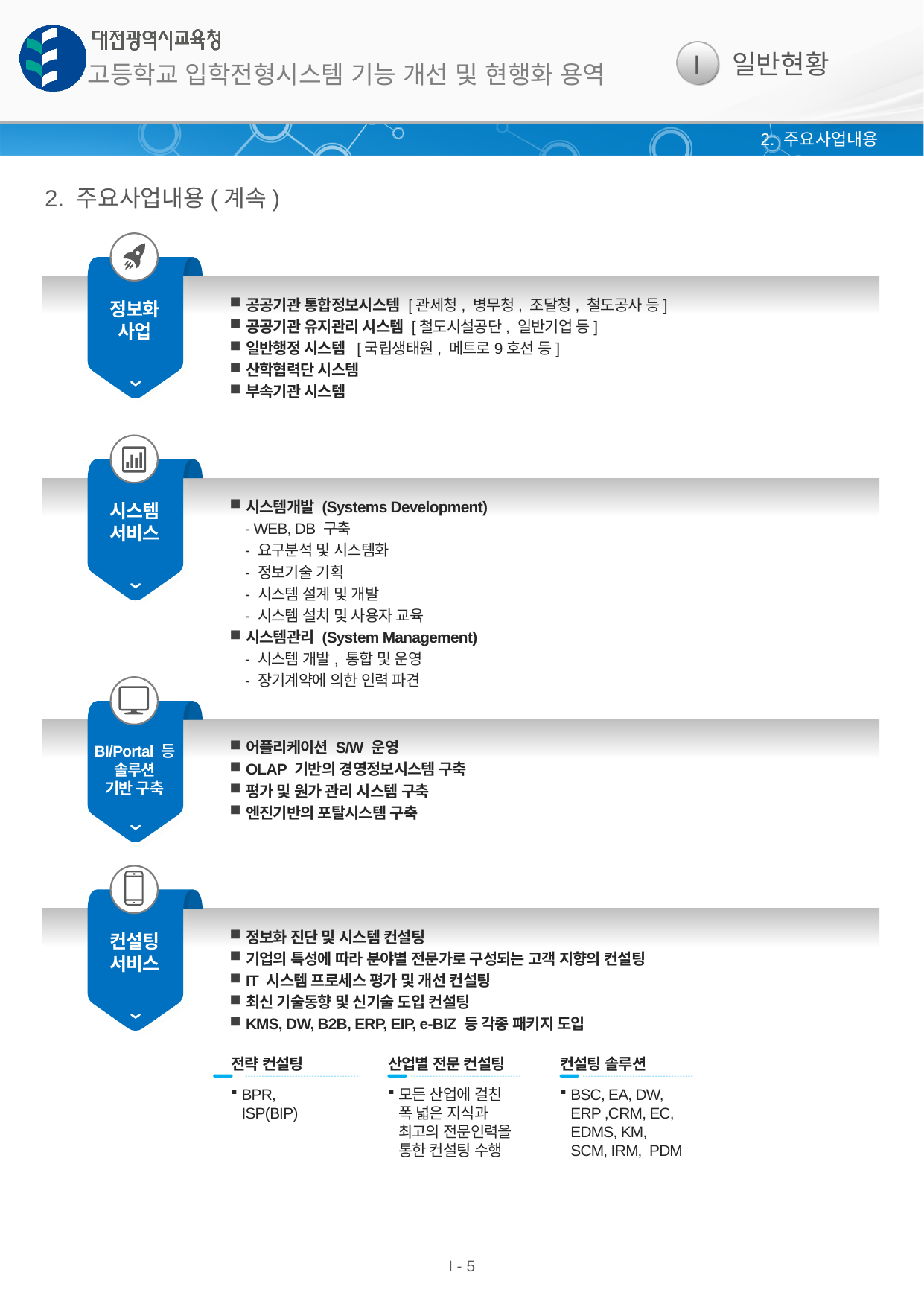

2. 주요사업내용
2. 주요사업내용(계속)

정보화
사업

시스템
서비스

BI/Portal 등 솔루션
기반 구축

컨설팅
서비스

공공기관 통합정보시스템 [관세청, 병무청, 조달청, 철도공사 등]
공공기관 유지관리 시스템 [철도시설공단, 일반기업 등]
일반행정 시스템  [국립생태원, 메트로9호선 등]
산학협력단 시스템
부속기관 시스템

시스템개발 (Systems Development)
    - WEB, DB 구축
    - 요구분석 및 시스템화
    - 정보기술 기획
    - 시스템 설계 및 개발
    - 시스템 설치 및 사용자 교육
시스템관리 (System Management)
    - 시스템 개발, 통합 및 운영
    - 장기계약에 의한 인력 파견

어플리케이션 S/W 운영
OLAP 기반의 경영정보시스템 구축
평가 및 원가 관리 시스템 구축
엔진기반의 포탈시스템 구축

정보화 진단 및 시스템 컨설팅
기업의 특성에 따라 분야별 전문가로 구성되는 고객 지향의 컨설팅
IT 시스템 프로세스 평가 및 개선 컨설팅
최신 기술동향 및 신기술 도입 컨설팅
KMS, DW, B2B, ERP, EIP, e-BIZ 등 각종 패키지 도입
전략 컨설팅
산업별 전문 컨설팅
컨설팅 솔루션

BPR, ISP(BIP)
모든 산업에 걸친 폭 넓은 지식과 최고의 전문인력을 통한 컨설팅 수행
BSC, EA, DW, ERP ,CRM, EC, EDMS, KM, SCM, IRM,  PDM